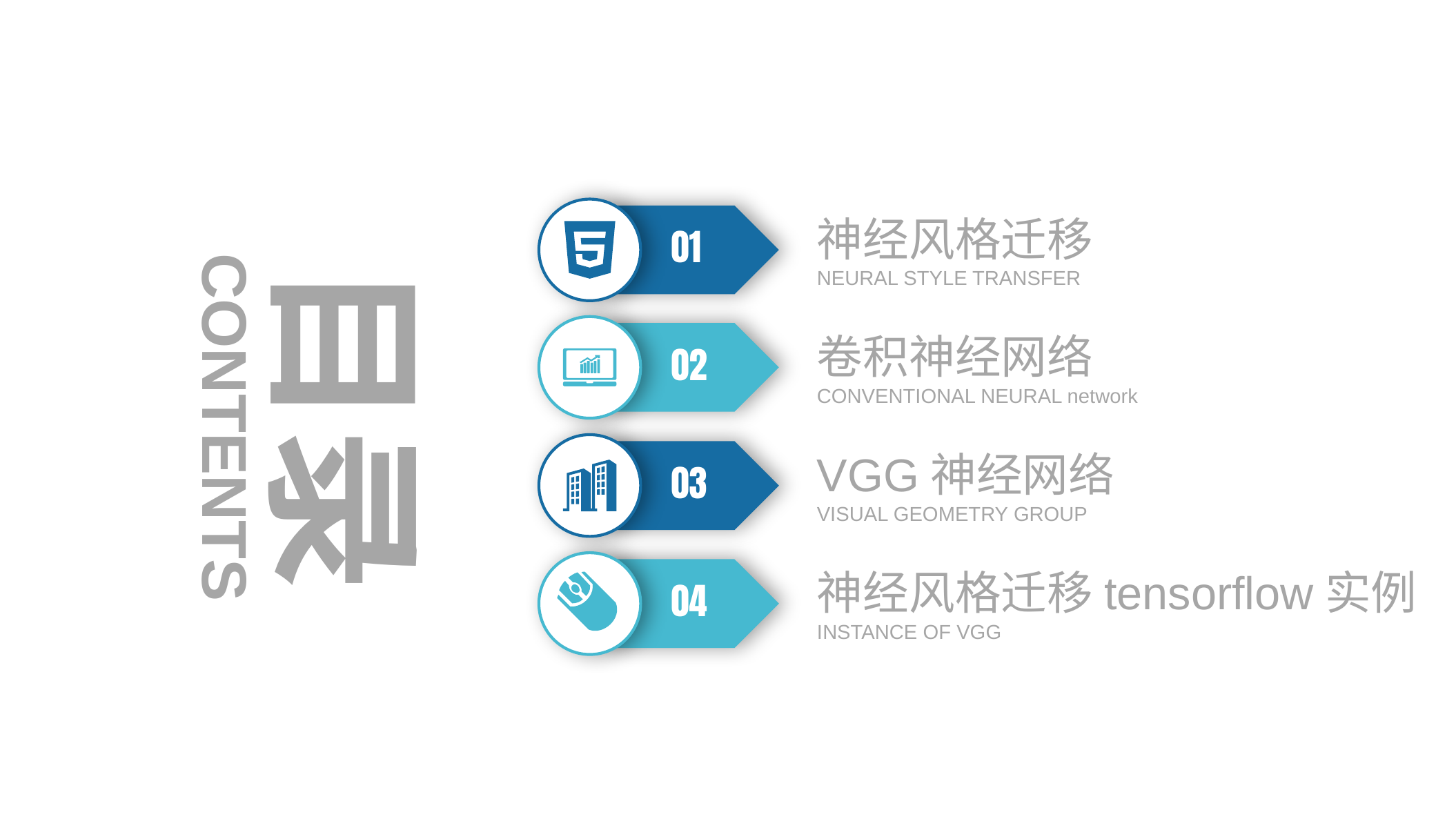

01
神经风格迁移
Neural style transfer
目录

02
卷积神经网络
CONVENTIONAL NEURAL network
CONTENTS

03
VGG神经网络
VISUAL GEOMETRY GROUP

04
神经风格迁移tensorflow实例
INSTANCE OF VGG